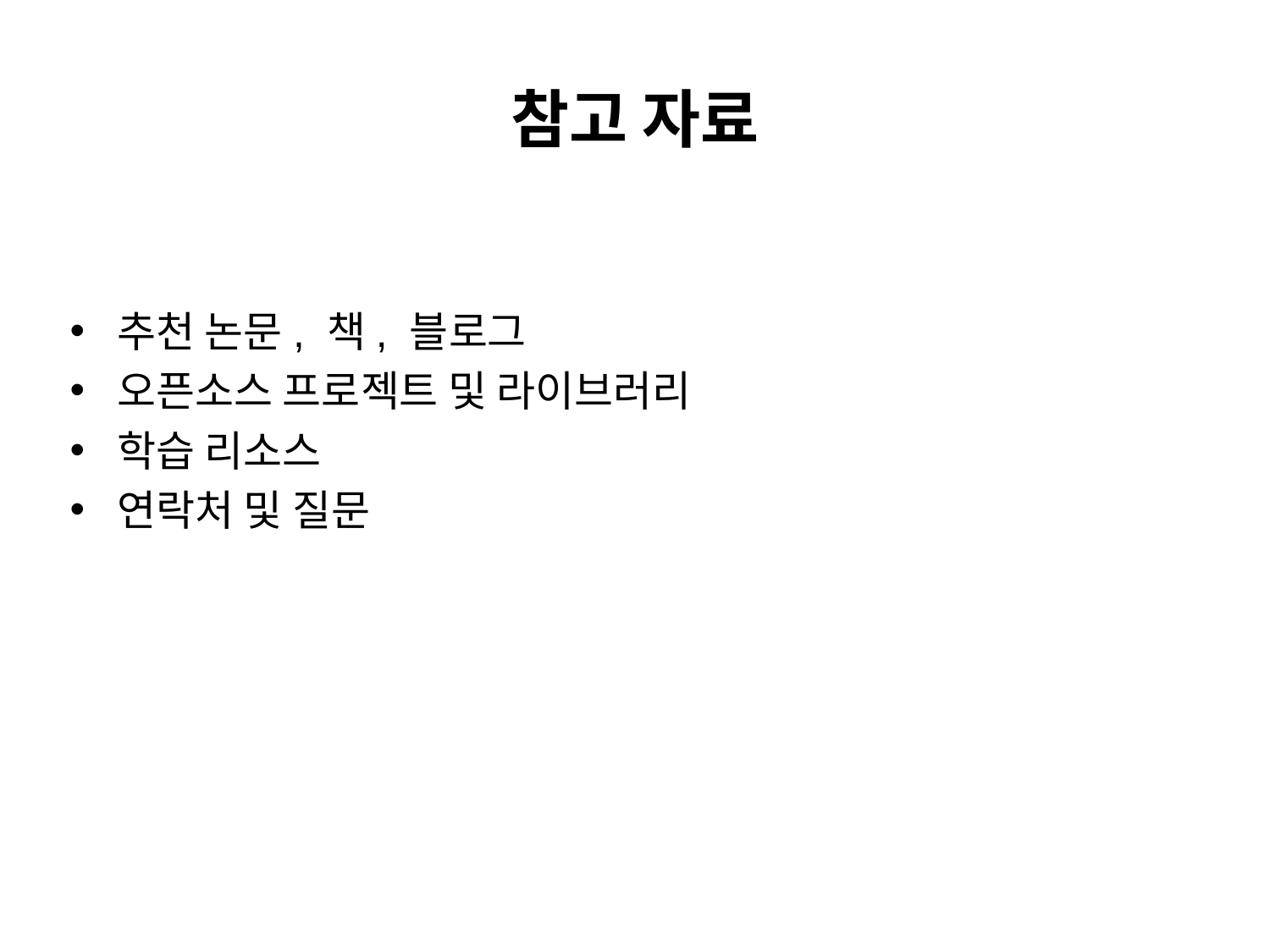

# 참고 자료

추천 논문, 책, 블로그
오픈소스 프로젝트 및 라이브러리
학습 리소스
연락처 및 질문